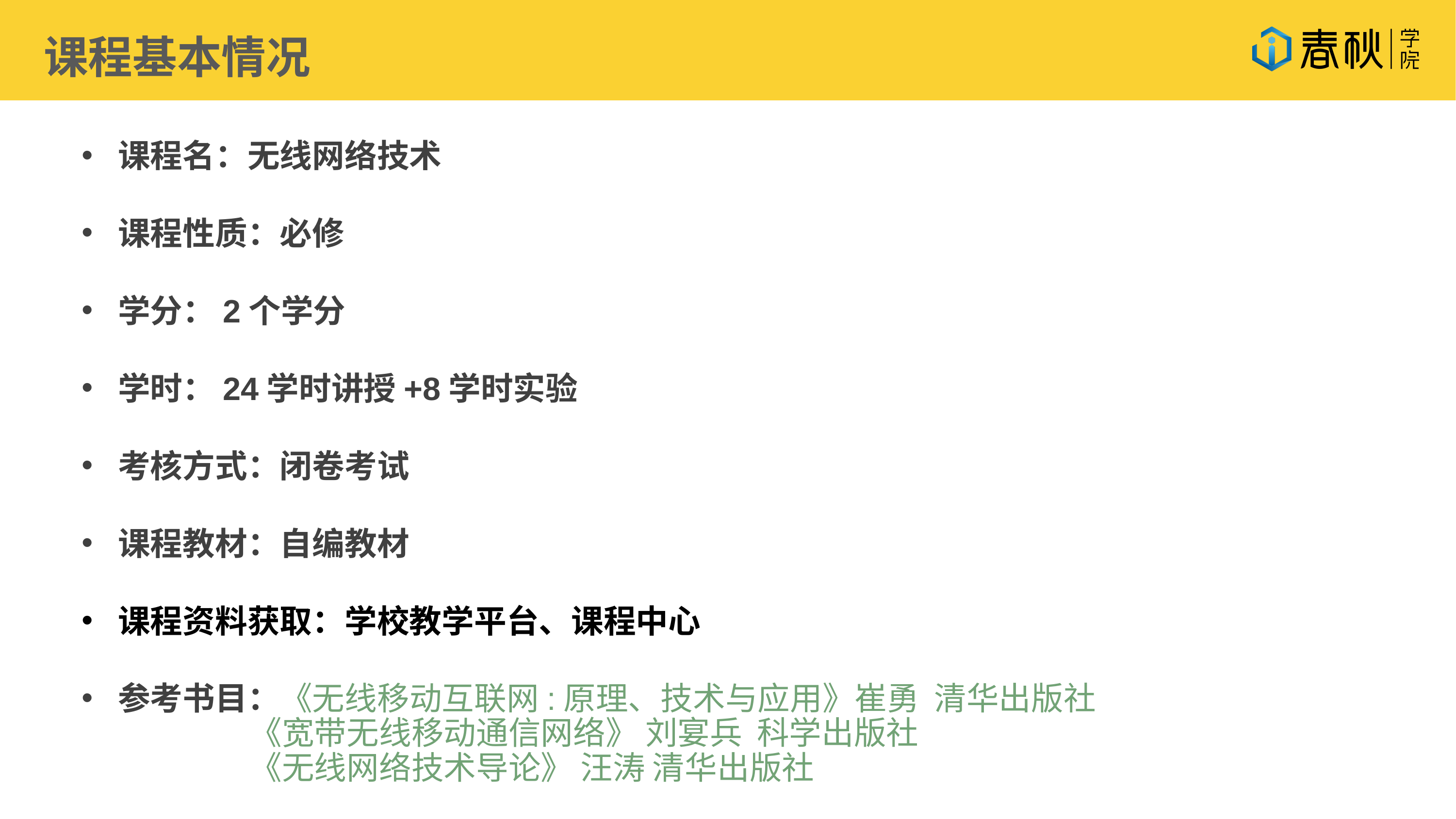

课程基本情况
课程名：无线网络技术
课程性质：必修
学分：2个学分
学时：24学时讲授+8学时实验
考核方式：闭卷考试
课程教材：自编教材
课程资料获取：学校教学平台、课程中心
参考书目：《无线移动互联网:原理、技术与应用》崔勇  清华出版社
                      《宽带无线移动通信网络》 刘宴兵  科学出版社
                      《无线网络技术导论》 汪涛 清华出版社